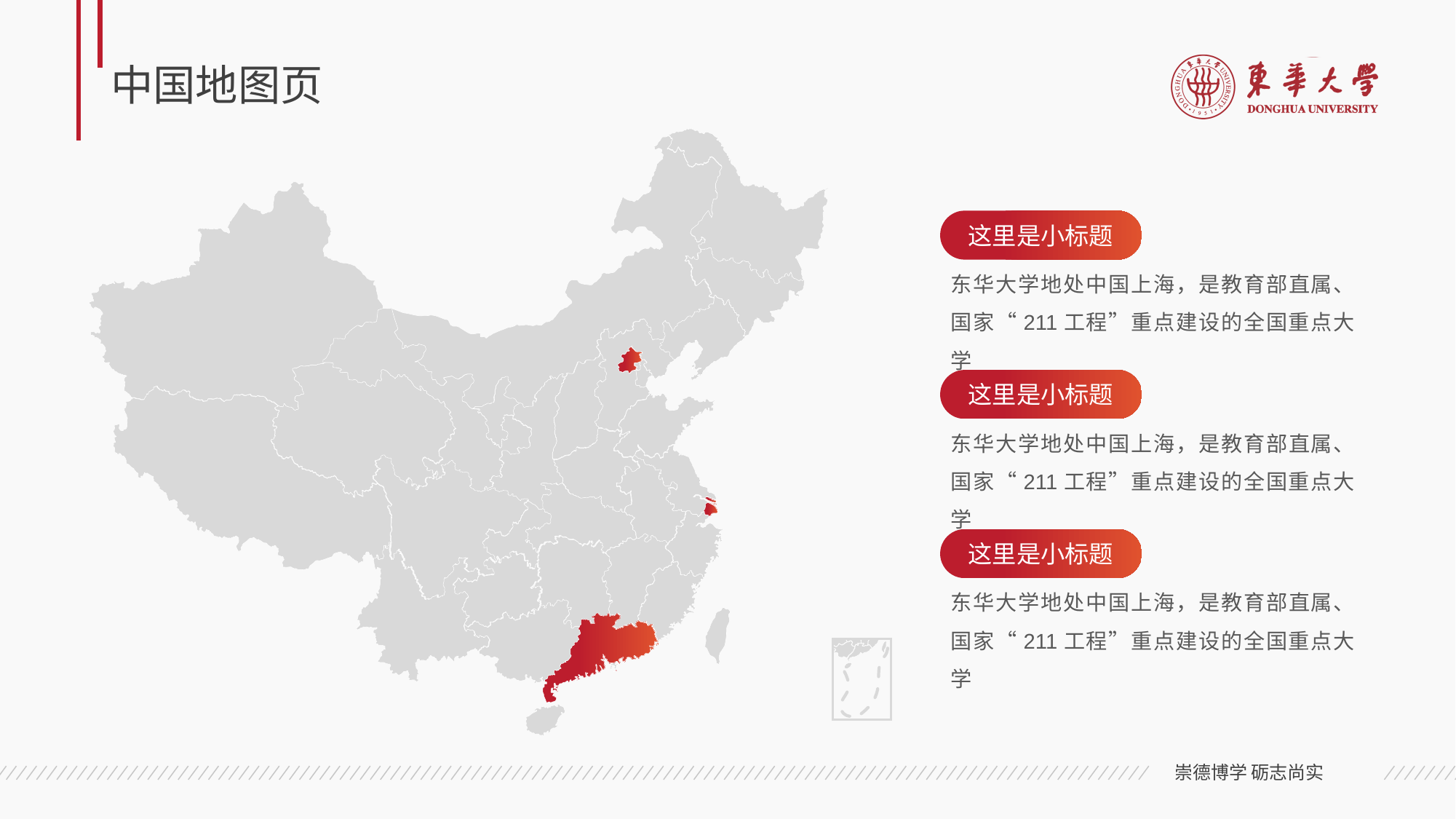

# 中国地图页

这里是小标题
东华大学地处中国上海，是教育部直属、国家“211工程”重点建设的全国重点大学
这里是小标题
东华大学地处中国上海，是教育部直属、国家“211工程”重点建设的全国重点大学
这里是小标题
东华大学地处中国上海，是教育部直属、国家“211工程”重点建设的全国重点大学